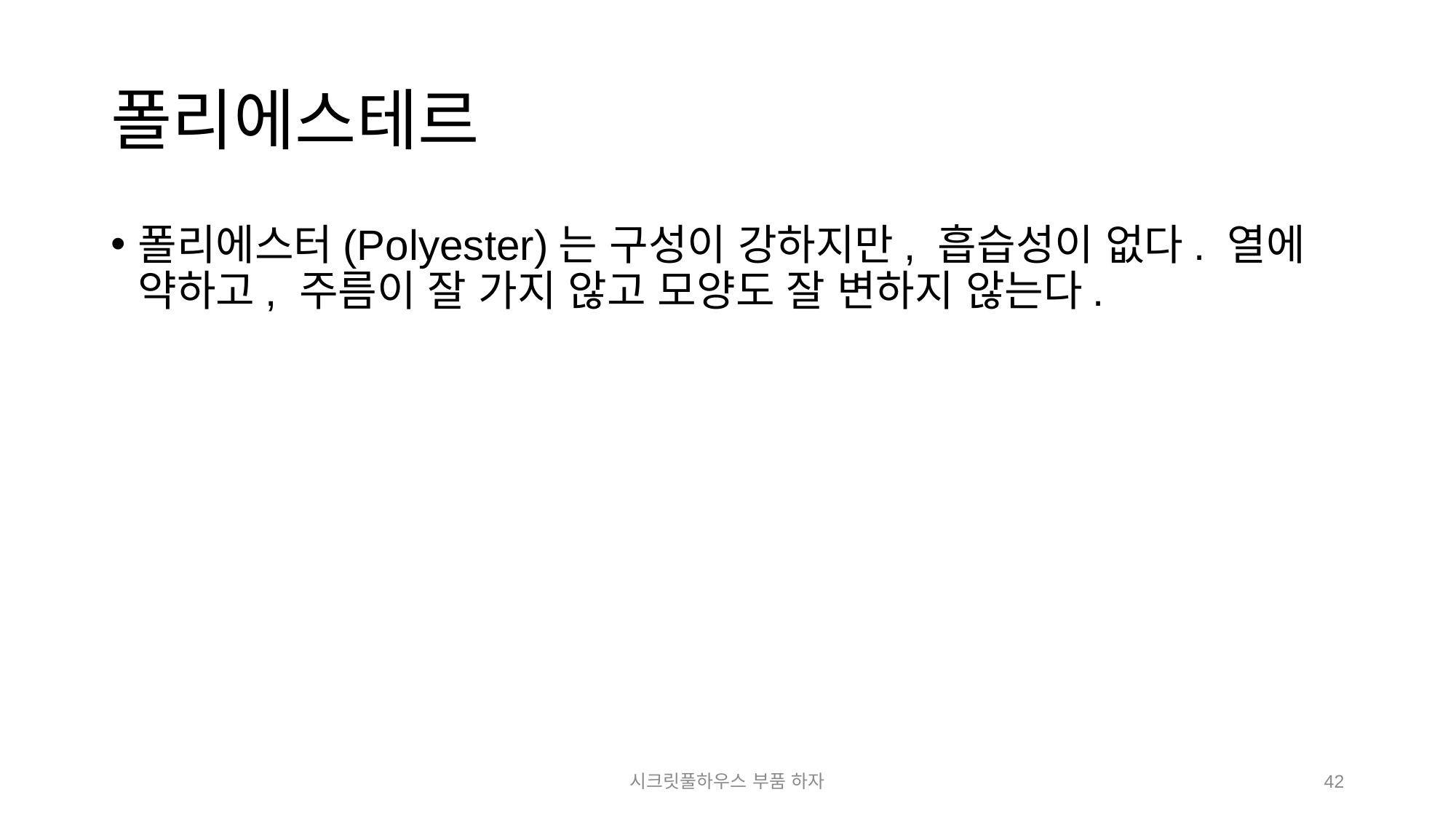

# 폴리에스테르
폴리에스터(Polyester)는 구성이 강하지만, 흡습성이 없다. 열에 약하고, 주름이 잘 가지 않고 모양도 잘 변하지 않는다.
시크릿풀하우스 부품 하자
42